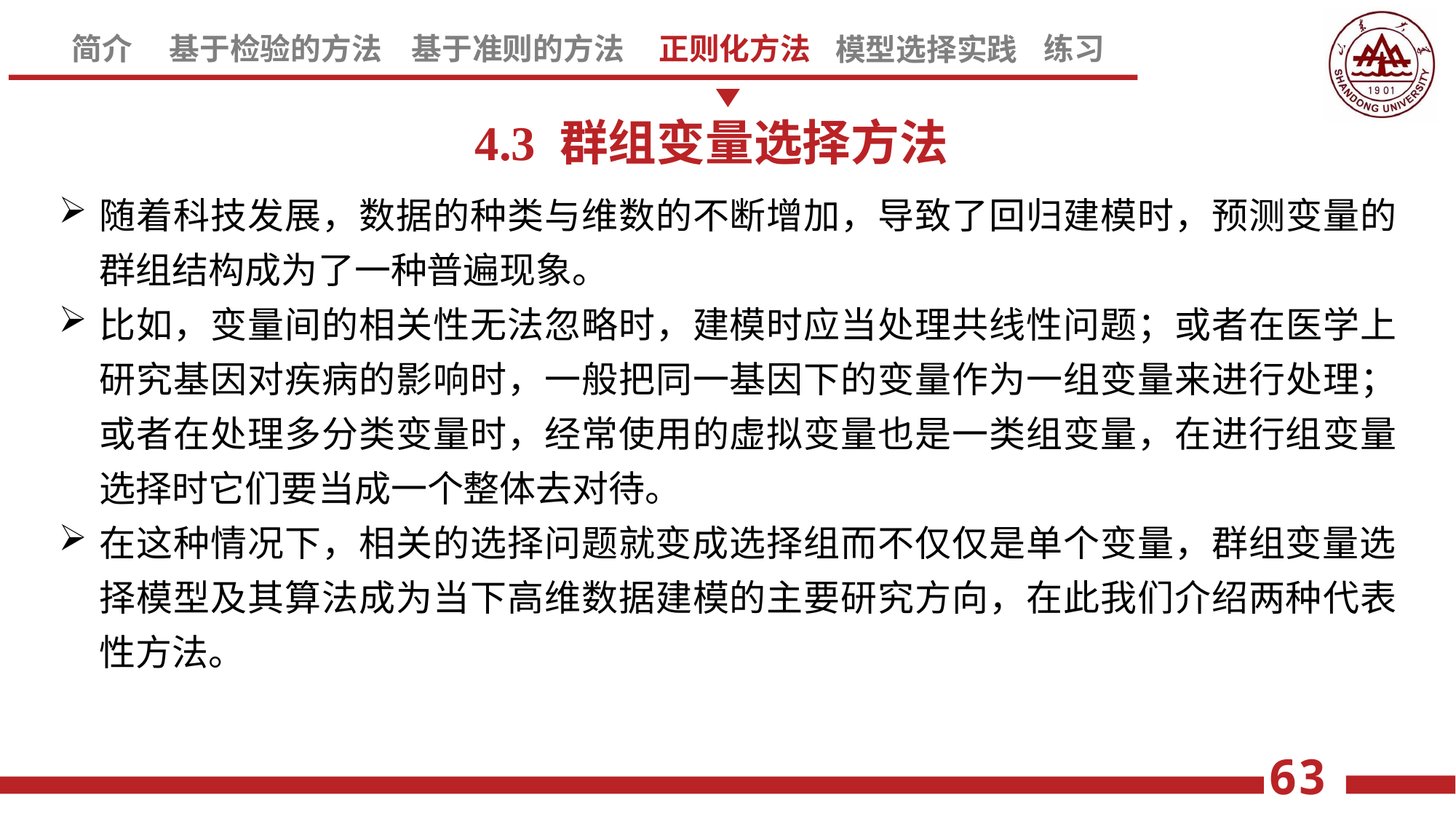

4.3 群组变量选择方法
随着科技发展，数据的种类与维数的不断增加，导致了回归建模时，预测变量的群组结构成为了一种普遍现象。
比如，变量间的相关性无法忽略时，建模时应当处理共线性问题；或者在医学上研究基因对疾病的影响时，一般把同一基因下的变量作为一组变量来进行处理；或者在处理多分类变量时，经常使用的虚拟变量也是一类组变量，在进行组变量选择时它们要当成一个整体去对待。
在这种情况下，相关的选择问题就变成选择组而不仅仅是单个变量，群组变量选择模型及其算法成为当下高维数据建模的主要研究方向，在此我们介绍两种代表性方法。